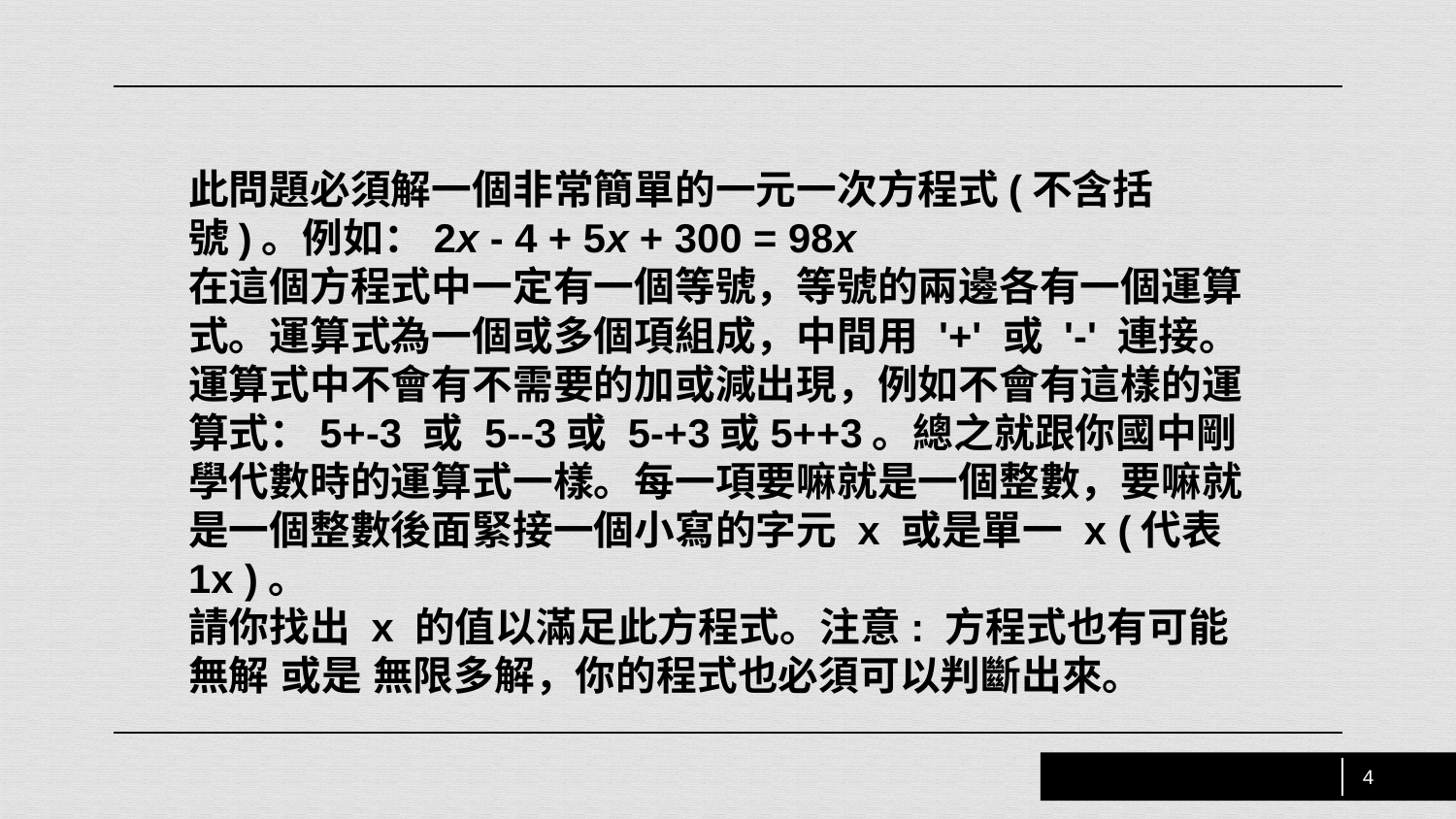

此問題必須解一個非常簡單的一元一次方程式(不含括號)。例如：2x - 4 + 5x + 300 = 98x
在這個方程式中一定有一個等號，等號的兩邊各有一個運算式。運算式為一個或多個項組成，中間用 '+' 或 '-' 連接。運算式中不會有不需要的加或減出現，例如不會有這樣的運算式：5+-3 或 5--3或 5-+3或5++3。總之就跟你國中剛學代數時的運算式一樣。每一項要嘛就是一個整數，要嘛就是一個整數後面緊接一個小寫的字元 x 或是單一 x (代表 1x )。
請你找出 x 的值以滿足此方程式。注意: 方程式也有可能 無解 或是 無限多解，你的程式也必須可以判斷出來。